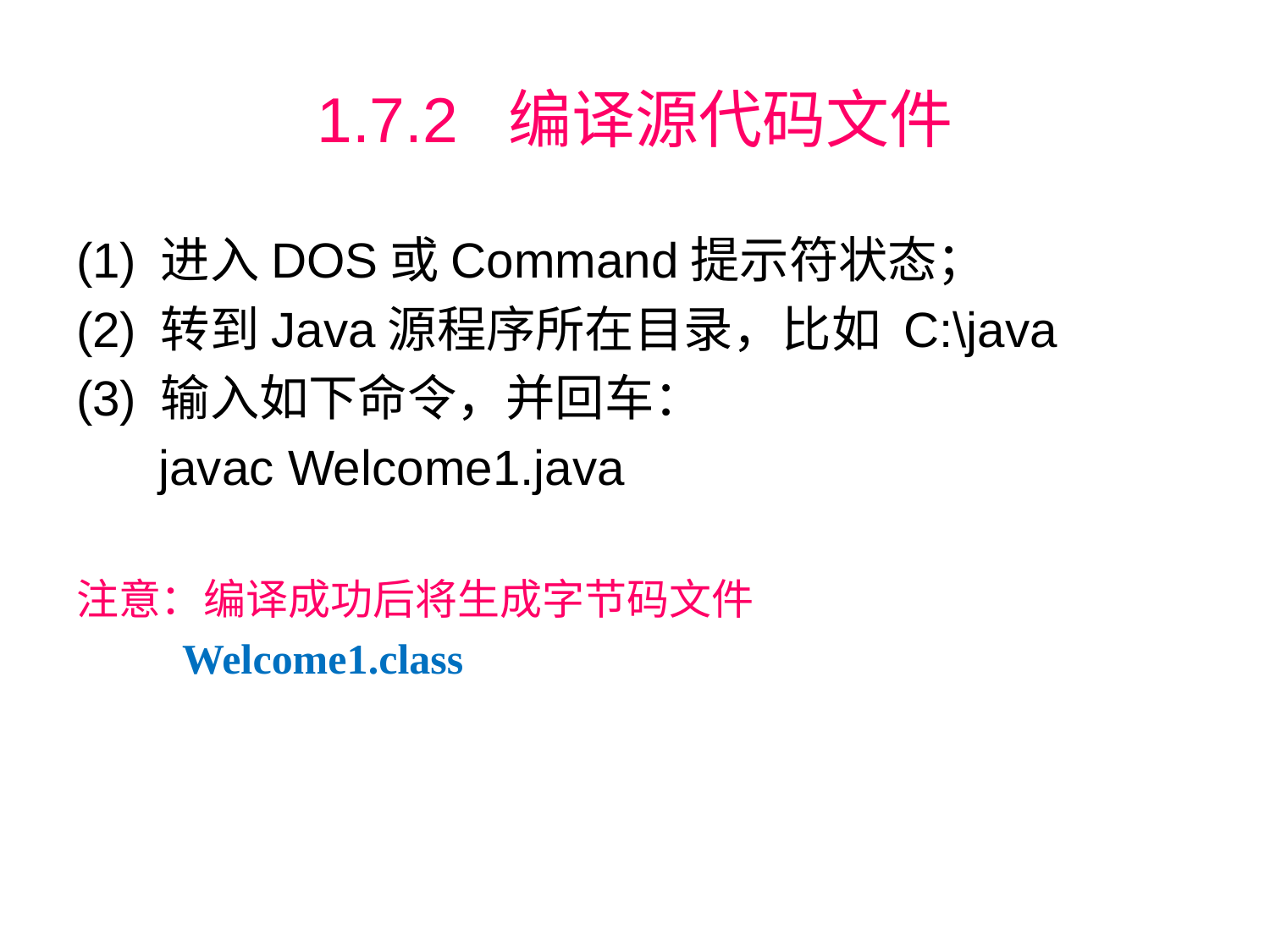

# 1.7.2  编译源代码文件
进入DOS或Command提示符状态；
转到Java源程序所在目录，比如 C:\java
输入如下命令，并回车：
      javac Welcome1.java

注意：编译成功后将生成字节码文件
          Welcome1.class